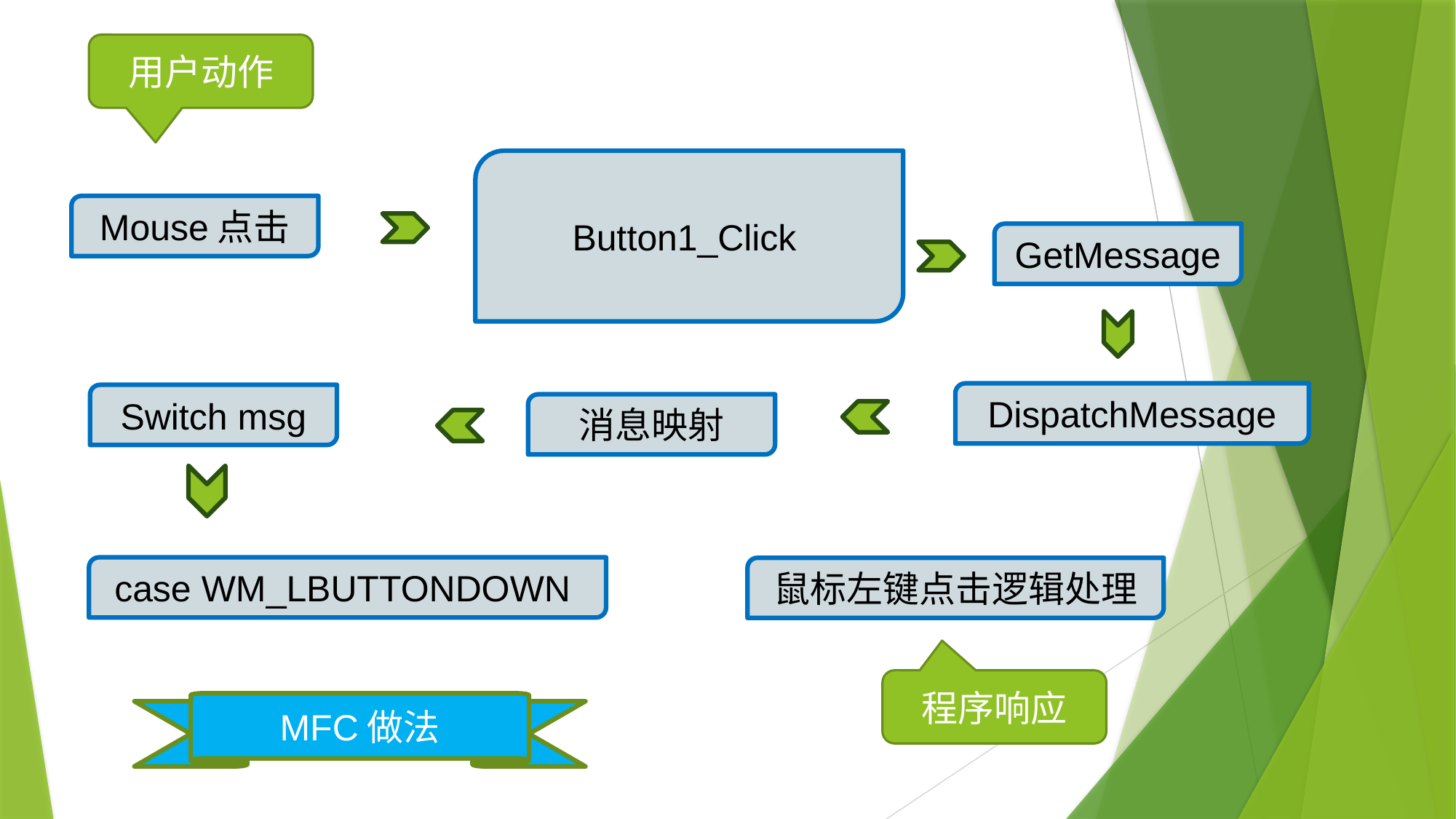

用户动作
Button1_Click
Mouse点击

GetMessage

DispatchMessage
Switch msg
消息映射

case WM_LBUTTONDOWN
鼠标左键点击逻辑处理
程序响应
MFC做法